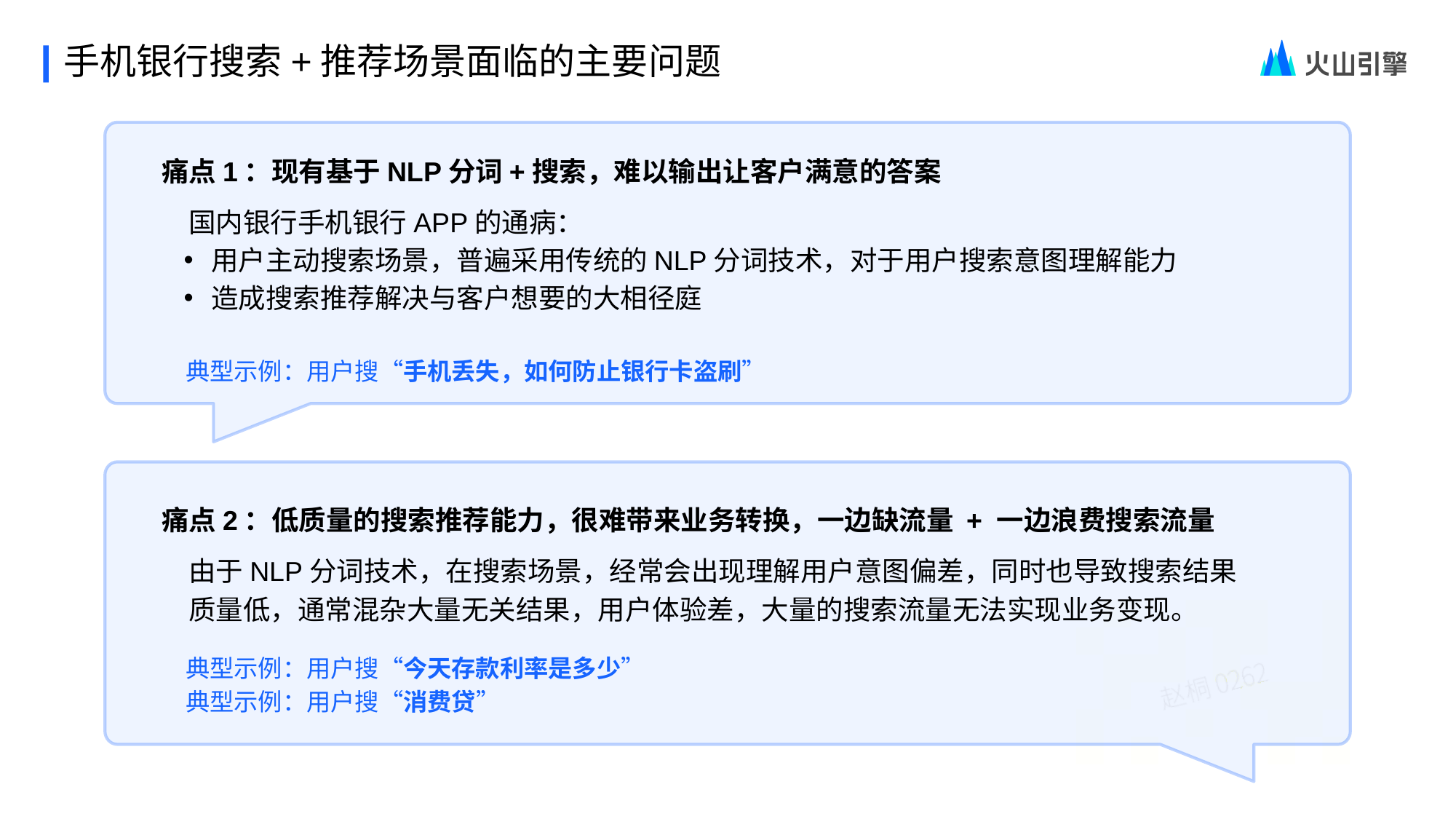

手机银行搜索+推荐场景面临的主要问题

痛点1：现有基于NLP分词+搜索，难以输出让客户满意的答案
国内银行手机银行APP的通病：
用户主动搜索场景，普遍采用传统的NLP分词技术，对于用户搜索意图理解能力
造成搜索推荐解决与客户想要的大相径庭

典型示例：用户搜“手机丢失，如何防止银行卡盗刷”

痛点2：低质量的搜索推荐能力，很难带来业务转换，一边缺流量 + 一边浪费搜索流量
由于NLP分词技术，在搜索场景，经常会出现理解用户意图偏差，同时也导致搜索结果质量低，通常混杂大量无关结果，用户体验差，大量的搜索流量无法实现业务变现。

典型示例：用户搜“今天存款利率是多少”
典型示例：用户搜“消费贷”